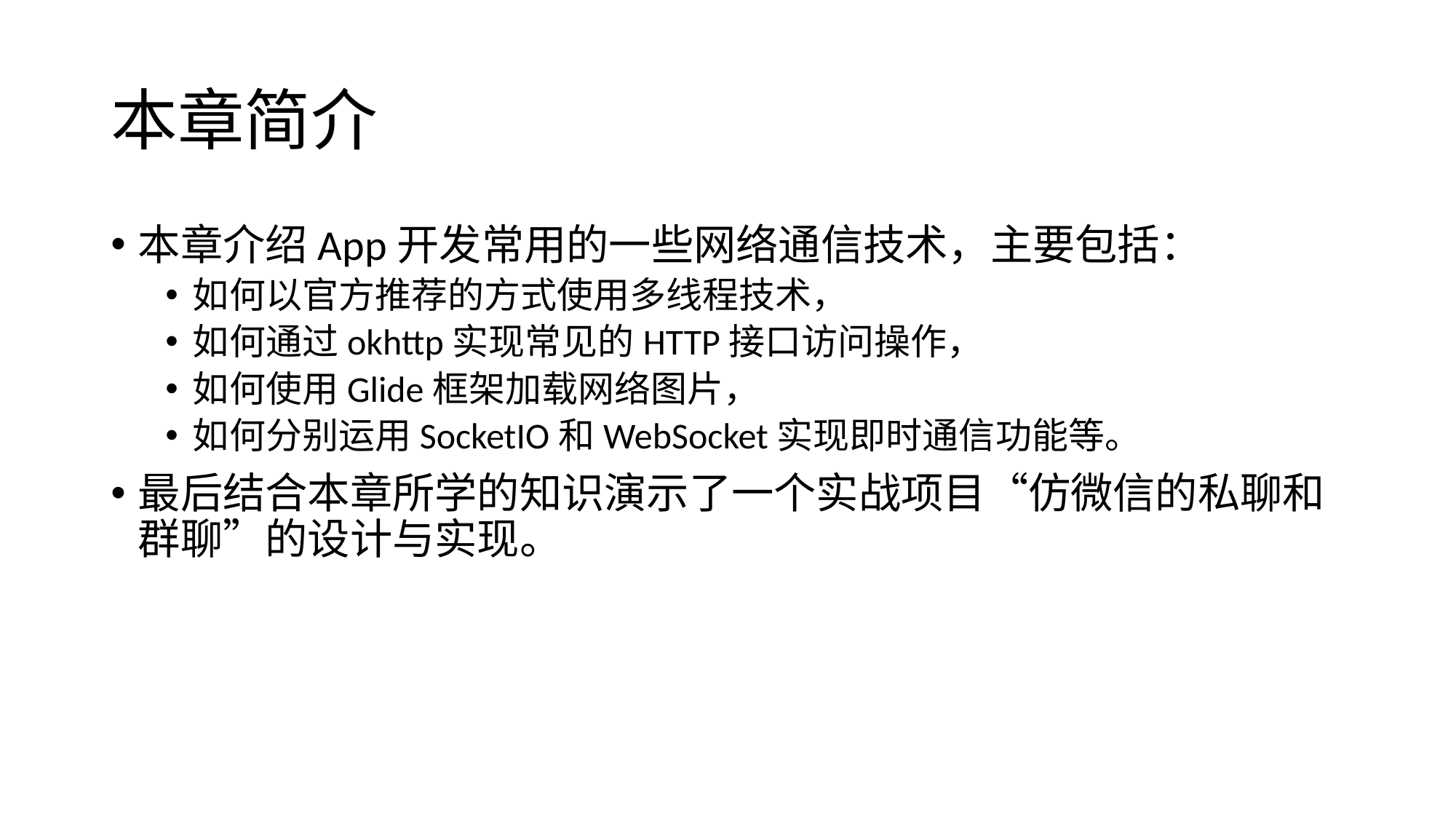

# 本章简介
本章介绍App开发常用的一些网络通信技术，主要包括：
如何以官方推荐的方式使用多线程技术，
如何通过okhttp实现常见的HTTP接口访问操作，
如何使用Glide框架加载网络图片，
如何分别运用SocketIO和WebSocket实现即时通信功能等。
最后结合本章所学的知识演示了一个实战项目“仿微信的私聊和群聊”的设计与实现。